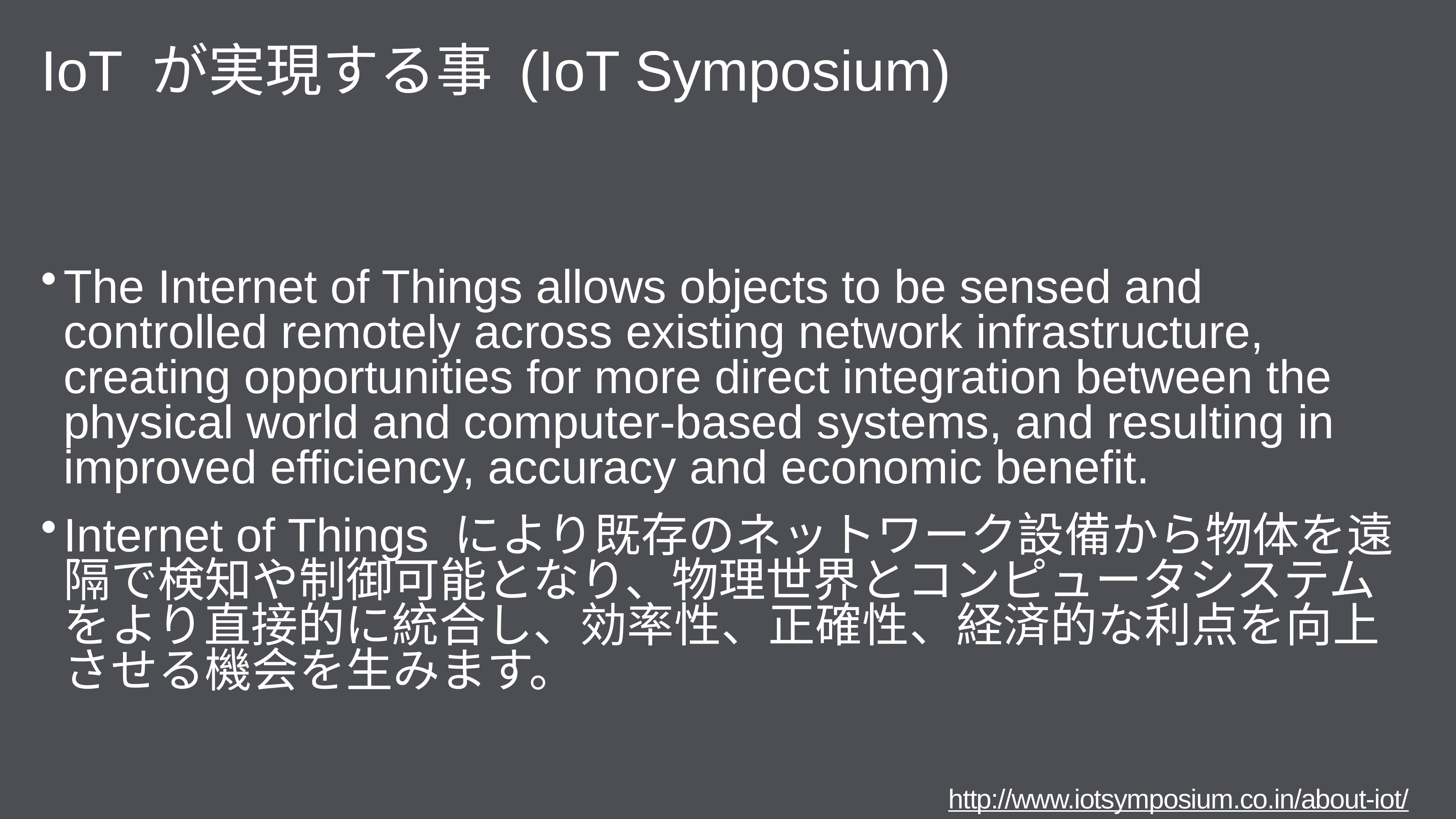

# IoT が実現する事 (IoT Symposium)
The Internet of Things allows objects to be sensed and controlled remotely across existing network infrastructure, creating opportunities for more direct integration between the physical world and computer-based systems, and resulting in improved efficiency, accuracy and economic benefit.
Internet of Things により既存のネットワーク設備から物体を遠隔で検知や制御可能となり、物理世界とコンピュータシステムをより直接的に統合し、効率性、正確性、経済的な利点を向上させる機会を生みます。
http://www.iotsymposium.co.in/about-iot/
9